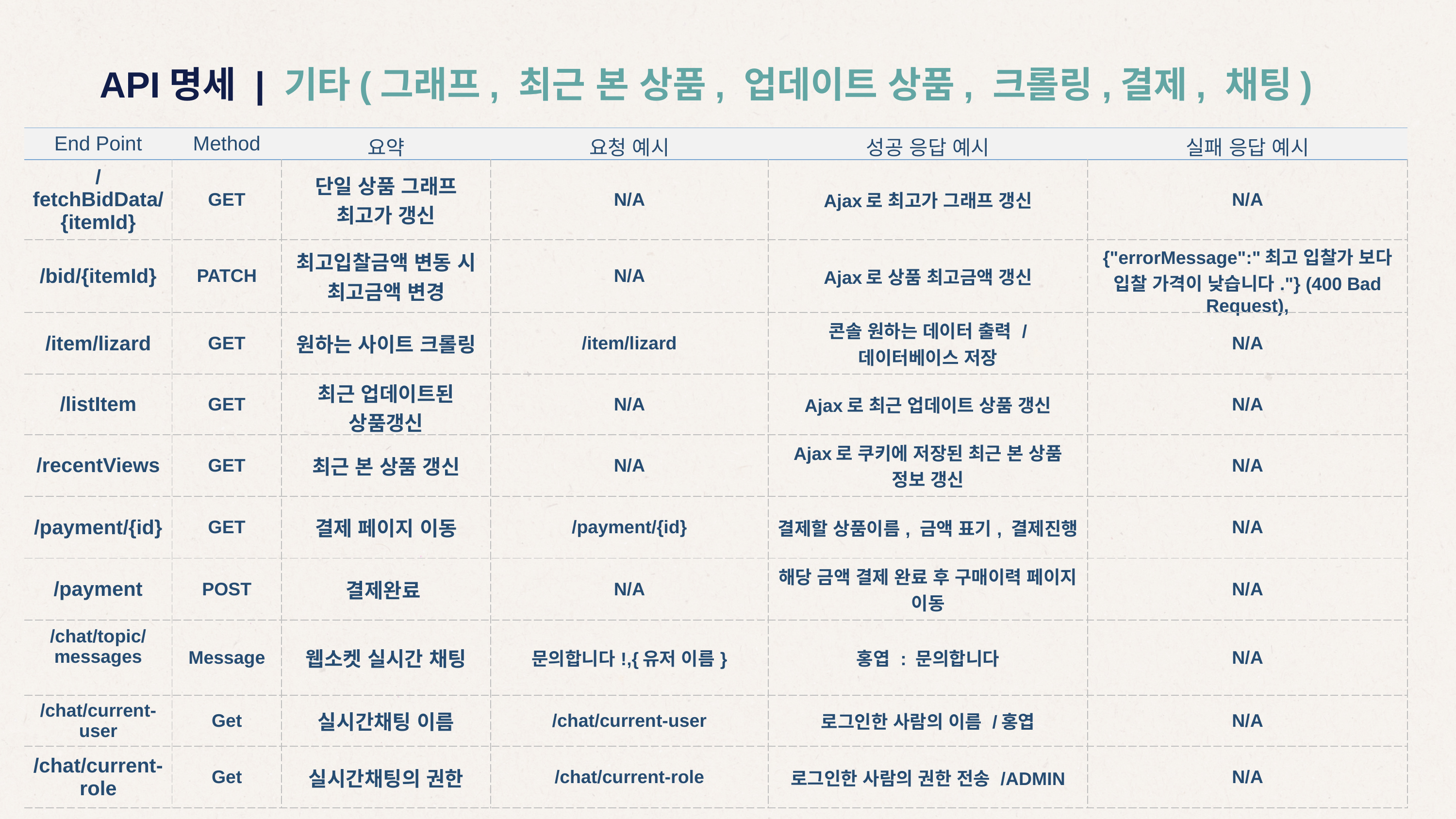

API명세 | 기타(그래프, 최근 본 상품, 업데이트 상품, 크롤링,결제, 채팅)
| End Point | Method | 요약 | 요청 예시 | 성공 응답 예시 | 실패 응답 예시 |
| --- | --- | --- | --- | --- | --- |
| /fetchBidData/{itemId} | GET | 단일 상품 그래프 최고가 갱신 | N/A | Ajax로 최고가 그래프 갱신 | N/A |
| /bid/{itemId} | PATCH | 최고입찰금액 변동 시 최고금액 변경 | N/A | Ajax로 상품 최고금액 갱신 | {"errorMessage":"최고 입찰가 보다 입찰 가격이 낮습니다."} (400 Bad Request), |
| /item/lizard | GET | 원하는 사이트 크롤링 | /item/lizard | 콘솔 원하는 데이터 출력 / 데이터베이스 저장 | N/A |
| /listItem | GET | 최근 업데이트된 상품갱신 | N/A | Ajax로 최근 업데이트 상품 갱신 | N/A |
| /recentViews | GET | 최근 본 상품 갱신 | N/A | Ajax로 쿠키에 저장된 최근 본 상품 정보 갱신 | N/A |
| /payment/{id} | GET | 결제 페이지 이동 | /payment/{id} | 결제할 상품이름, 금액 표기, 결제진행 | N/A |
| /payment | POST | 결제완료 | N/A | 해당 금액 결제 완료 후 구매이력 페이지 이동 | N/A |
| /chat/topic/messages | Message | 웹소켓 실시간 채팅 | 문의합니다!,{유저 이름} | 홍엽 : 문의합니다 | N/A |
| /chat/current-user | Get | 실시간채팅 이름 | /chat/current-user | 로그인한 사람의 이름 /홍엽 | N/A |
| /chat/current-role | Get | 실시간채팅의 권한 | /chat/current-role | 로그인한 사람의 권한 전송 /ADMIN | N/A |